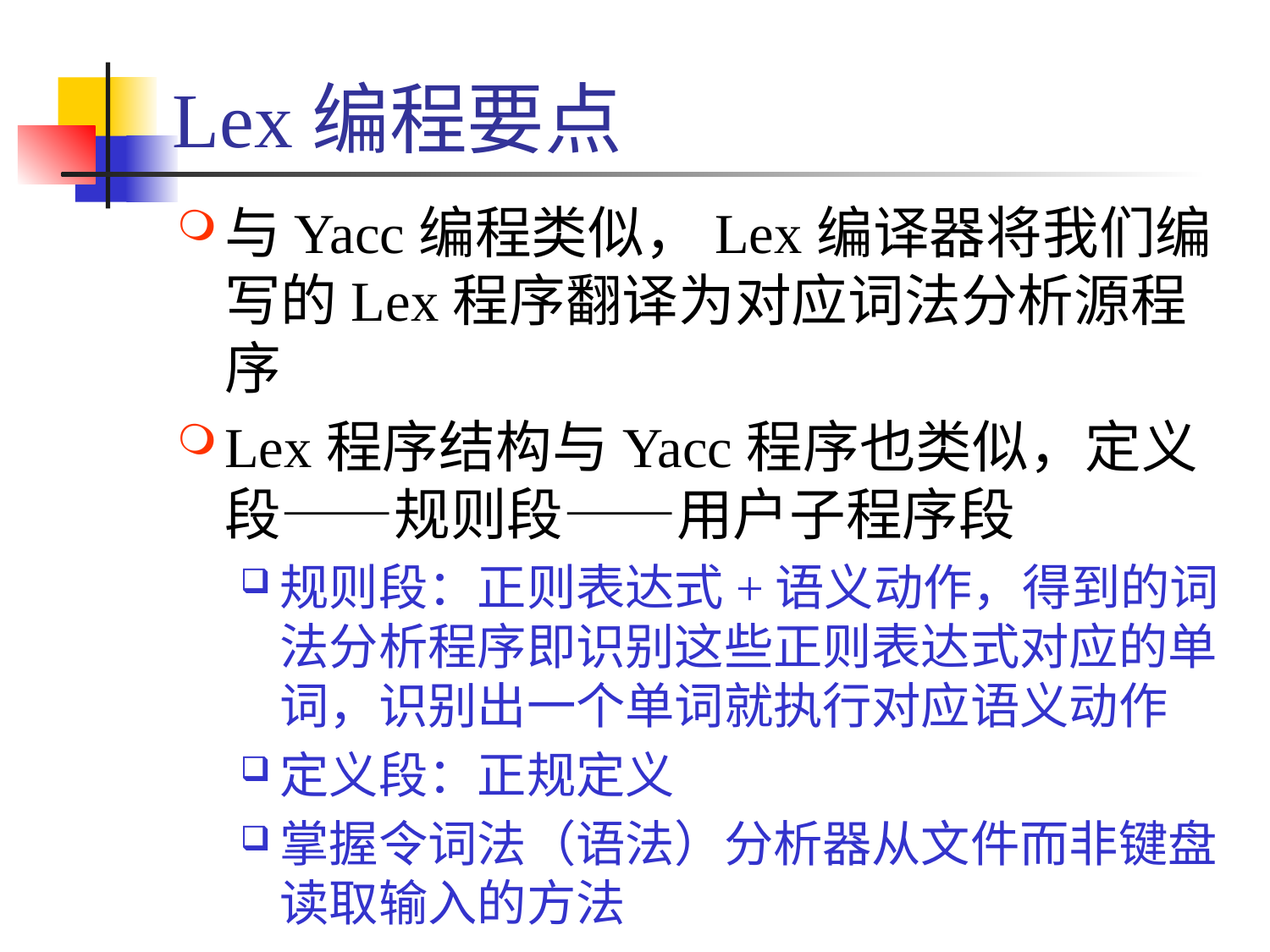

# Lex编程要点
与Yacc编程类似，Lex编译器将我们编写的Lex程序翻译为对应词法分析源程序
Lex程序结构与Yacc程序也类似，定义段——规则段——用户子程序段
规则段：正则表达式+语义动作，得到的词法分析程序即识别这些正则表达式对应的单词，识别出一个单词就执行对应语义动作
定义段：正规定义
掌握令词法（语法）分析器从文件而非键盘读取输入的方法